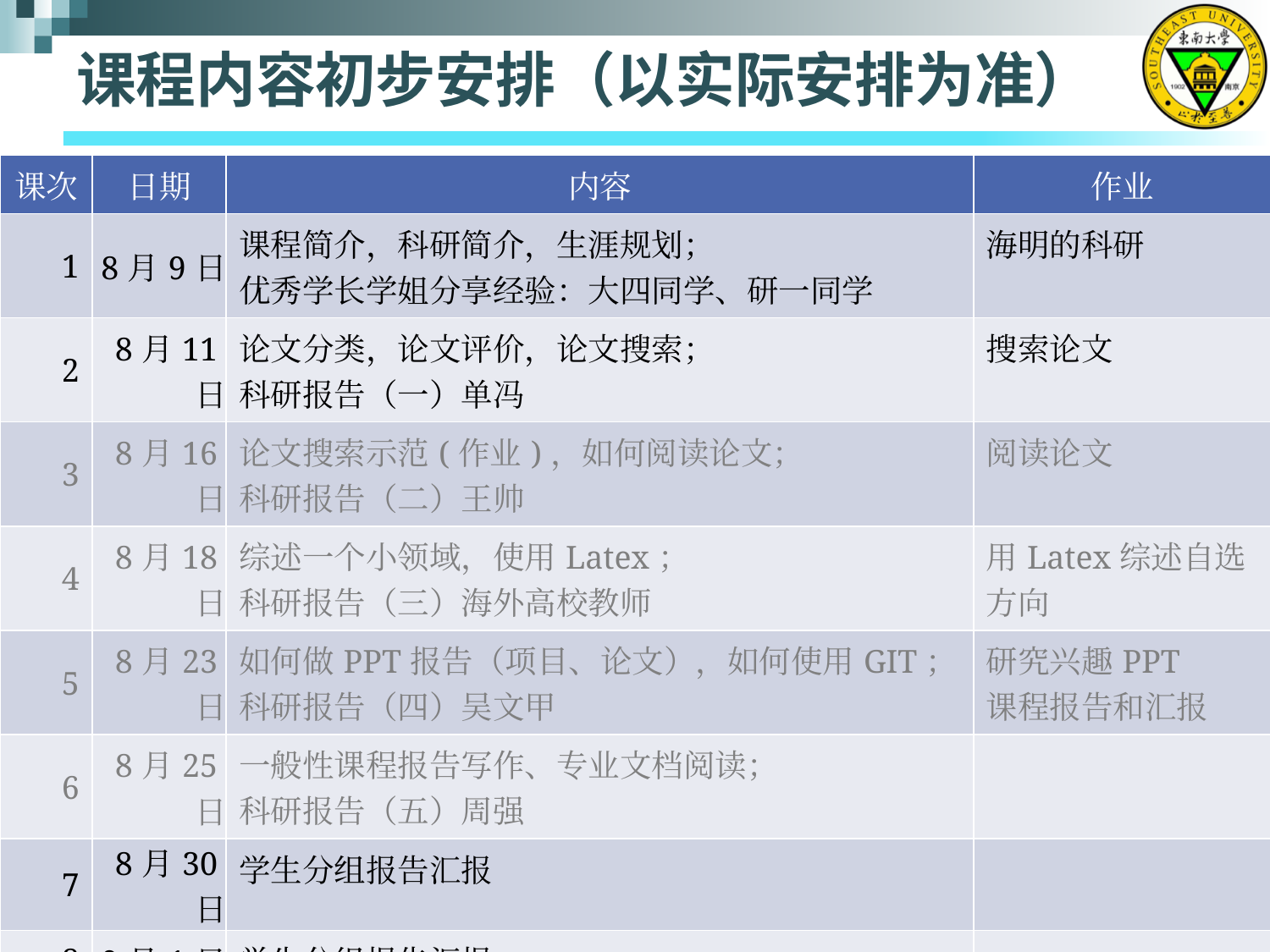

# 课程内容初步安排（以实际安排为准）
| 课次 | 日期 | 内容 | 作业 |
| --- | --- | --- | --- |
| 1 | 8月9日 | 课程简介，科研简介，生涯规划； 优秀学长学姐分享经验：大四同学、研一同学 | 海明的科研 |
| 2 | 8月11日 | 论文分类，论文评价，论文搜索； 科研报告（一）单冯 | 搜索论文 |
| 3 | 8月16日 | 论文搜索示范(作业)，如何阅读论文； 科研报告（二）王帅 | 阅读论文 |
| 4 | 8月18日 | 综述一个小领域，使用Latex； 科研报告（三）海外高校教师 | 用Latex综述自选方向 |
| 5 | 8月23日 | 如何做PPT报告（项目、论文），如何使用GIT； 科研报告（四）吴文甲 | 研究兴趣PPT 课程报告和汇报 |
| 6 | 8月25日 | 一般性课程报告写作、专业文档阅读； 科研报告（五）周强 |  |
| 7 | 8月30日 | 学生分组报告汇报 |  |
| 8 | 9月1日 | 学生分组报告汇报 |  |

2022-08-11
59
https://fengshan.seu-netsi.net